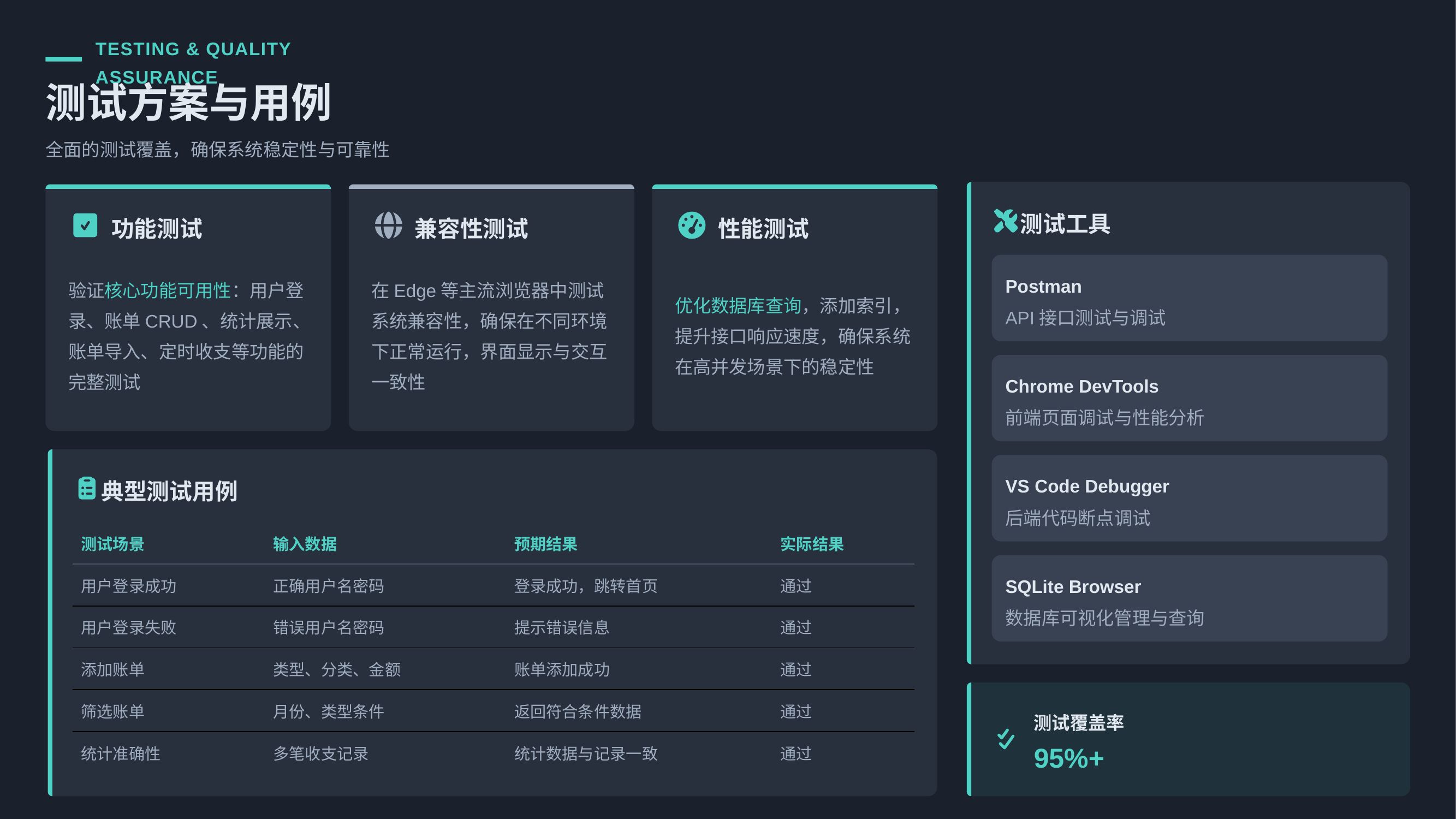

TESTING & QUALITY ASSURANCE

测试方案与用例
全面的测试覆盖，确保系统稳定性与可靠性

测试工具
功能测试
兼容性测试
性能测试

验证核心功能可用性：用户登录、账单CRUD、统计展示、账单导入、定时收支等功能的完整测试
在Edge等主流浏览器中测试系统兼容性，确保在不同环境下正常运行，界面显示与交互一致性
优化数据库查询，添加索引，提升接口响应速度，确保系统在高并发场景下的稳定性

Postman
API接口测试与调试

Chrome DevTools
前端页面调试与性能分析

VS Code Debugger
典型测试用例

后端代码断点调试
| 测试场景 | 输入数据 | 预期结果 | 实际结果 |
| --- | --- | --- | --- |
| 用户登录成功 | 正确用户名密码 | 登录成功，跳转首页 | 通过 |
| 用户登录失败 | 错误用户名密码 | 提示错误信息 | 通过 |
| 添加账单 | 类型、分类、金额 | 账单添加成功 | 通过 |
| 筛选账单 | 月份、类型条件 | 返回符合条件数据 | 通过 |
| 统计准确性 | 多笔收支记录 | 统计数据与记录一致 | 通过 |

SQLite Browser
数据库可视化管理与查询

测试覆盖率

95%+